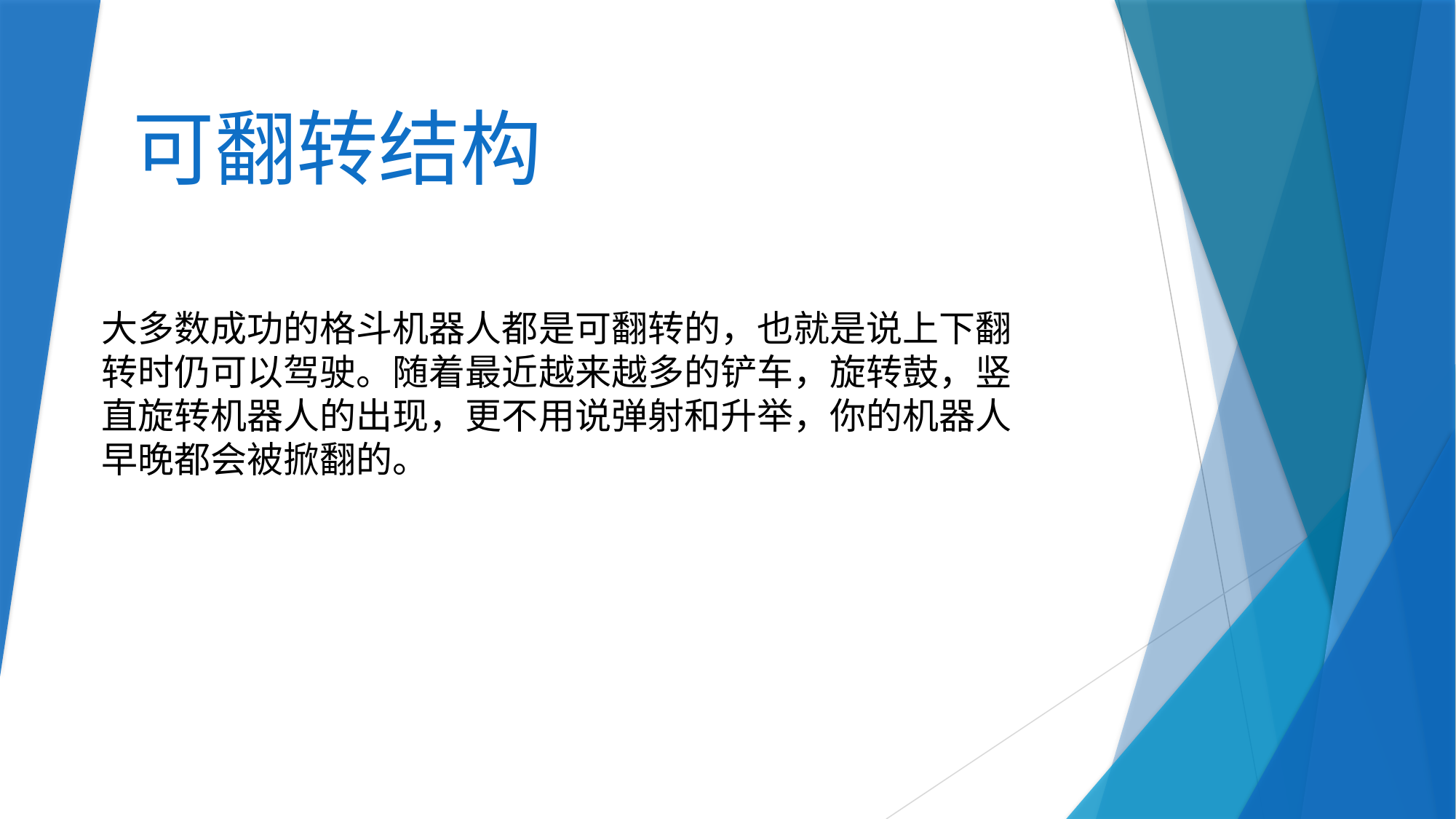

# 可翻转结构
大多数成功的格斗机器人都是可翻转的，也就是说上下翻转时仍可以驾驶。随着最近越来越多的铲车，旋转鼓，竖直旋转机器人的出现，更不用说弹射和升举，你的机器人早晚都会被掀翻的。